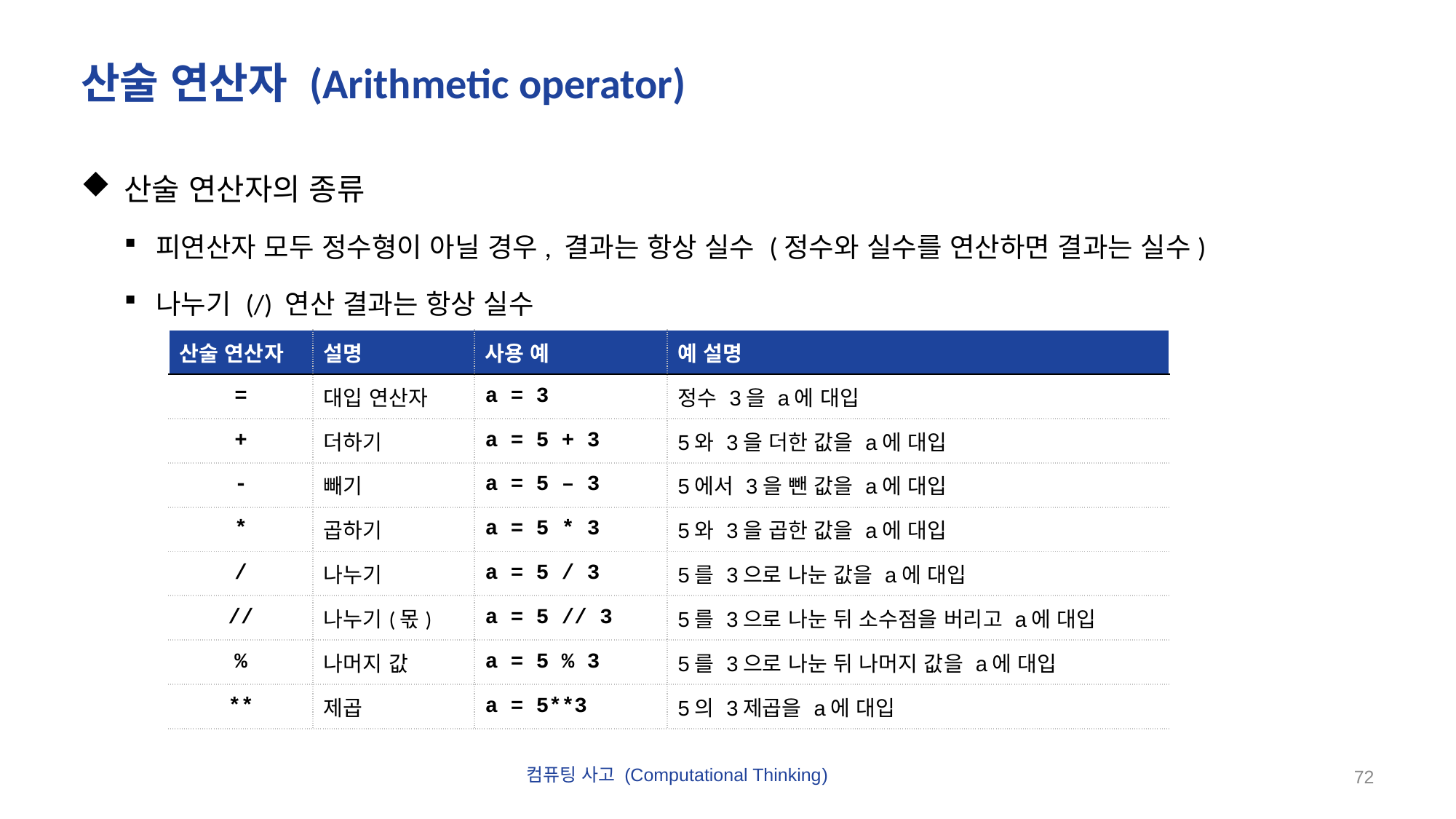

# 산술 연산자 (Arithmetic operator)
산술 연산자의 종류
피연산자 모두 정수형이 아닐 경우, 결과는 항상 실수 (정수와 실수를 연산하면 결과는 실수)
나누기 (/) 연산 결과는 항상 실수
| 산술 연산자 | 설명 | 사용 예 | 예 설명 |
| --- | --- | --- | --- |
| = | 대입 연산자 | a = 3 | 정수 3을 a에 대입 |
| + | 더하기 | a = 5 + 3 | 5와 3을 더한 값을 a에 대입 |
| - | 빼기 | a = 5 – 3 | 5에서 3을 뺀 값을 a에 대입 |
| \* | 곱하기 | a = 5 \* 3 | 5와 3을 곱한 값을 a에 대입 |
| / | 나누기 | a = 5 / 3 | 5를 3으로 나눈 값을 a에 대입 |
| // | 나누기(몫) | a = 5 // 3 | 5를 3으로 나눈 뒤 소수점을 버리고 a에 대입 |
| % | 나머지 값 | a = 5 % 3 | 5를 3으로 나눈 뒤 나머지 값을 a에 대입 |
| \*\* | 제곱 | a = 5\*\*3 | 5의 3제곱을 a에 대입 |